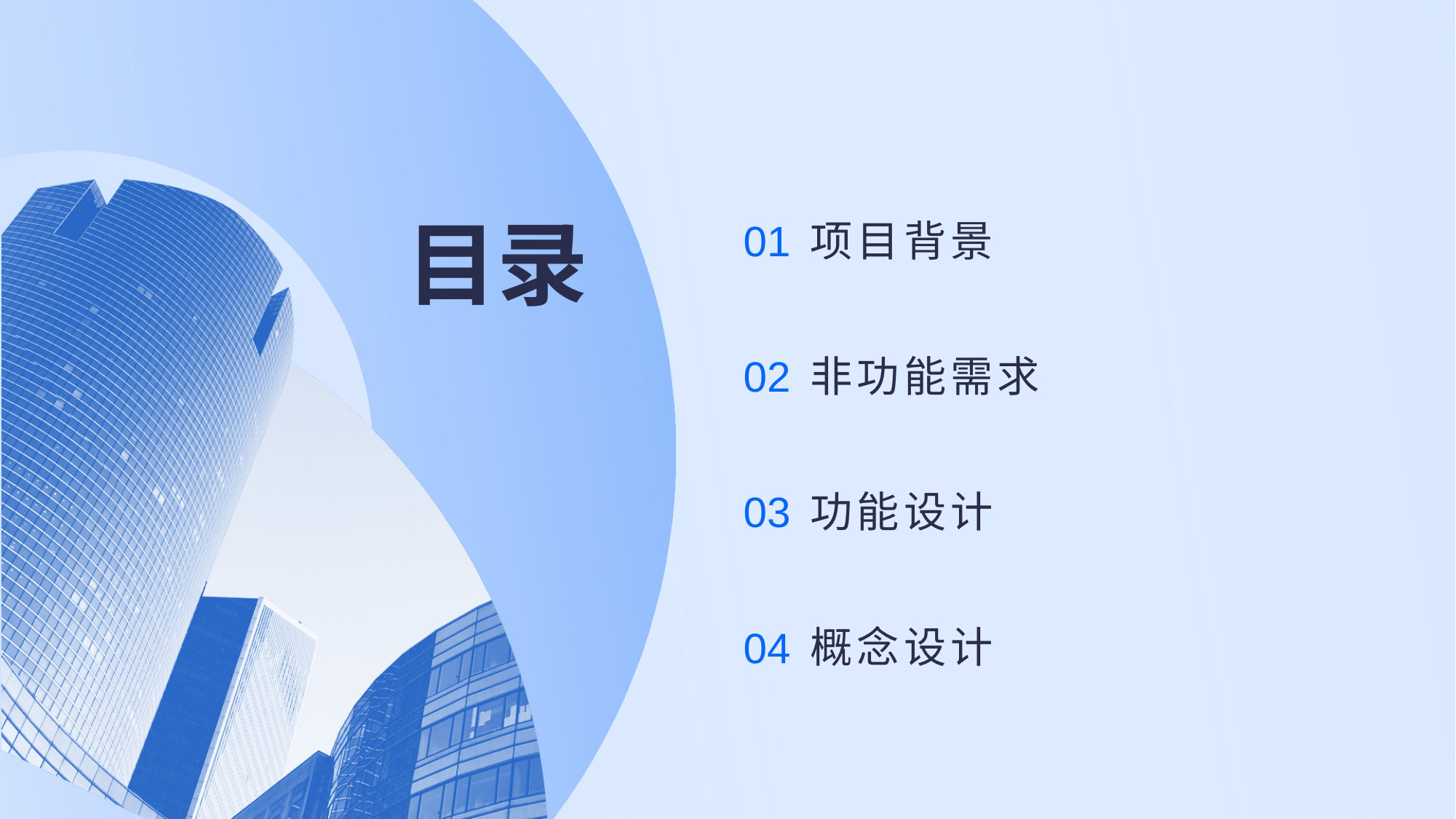

# 目录
01
项目背景
02
非功能需求
03
功能设计
04
概念设计